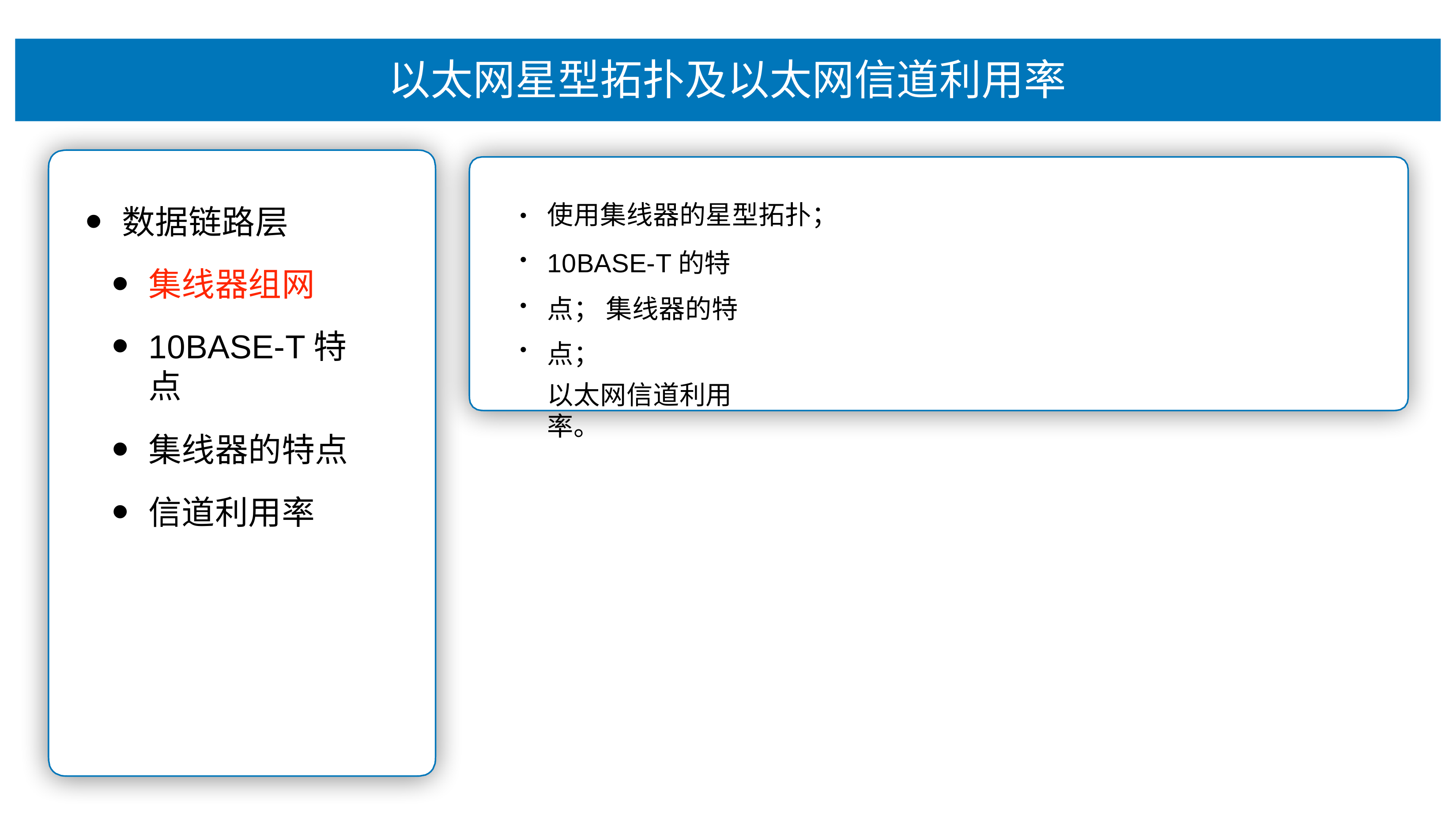

# 以太⽹星型拓扑及以太⽹信道利⽤率

使⽤集线器的星型拓扑；
10BASE-T的特点； 集线器的特点；
以太⽹信道利⽤率。
数据链路层
集线器组⽹
10BASE-T特点
集线器的特点
信道利⽤率
•
•
•
•